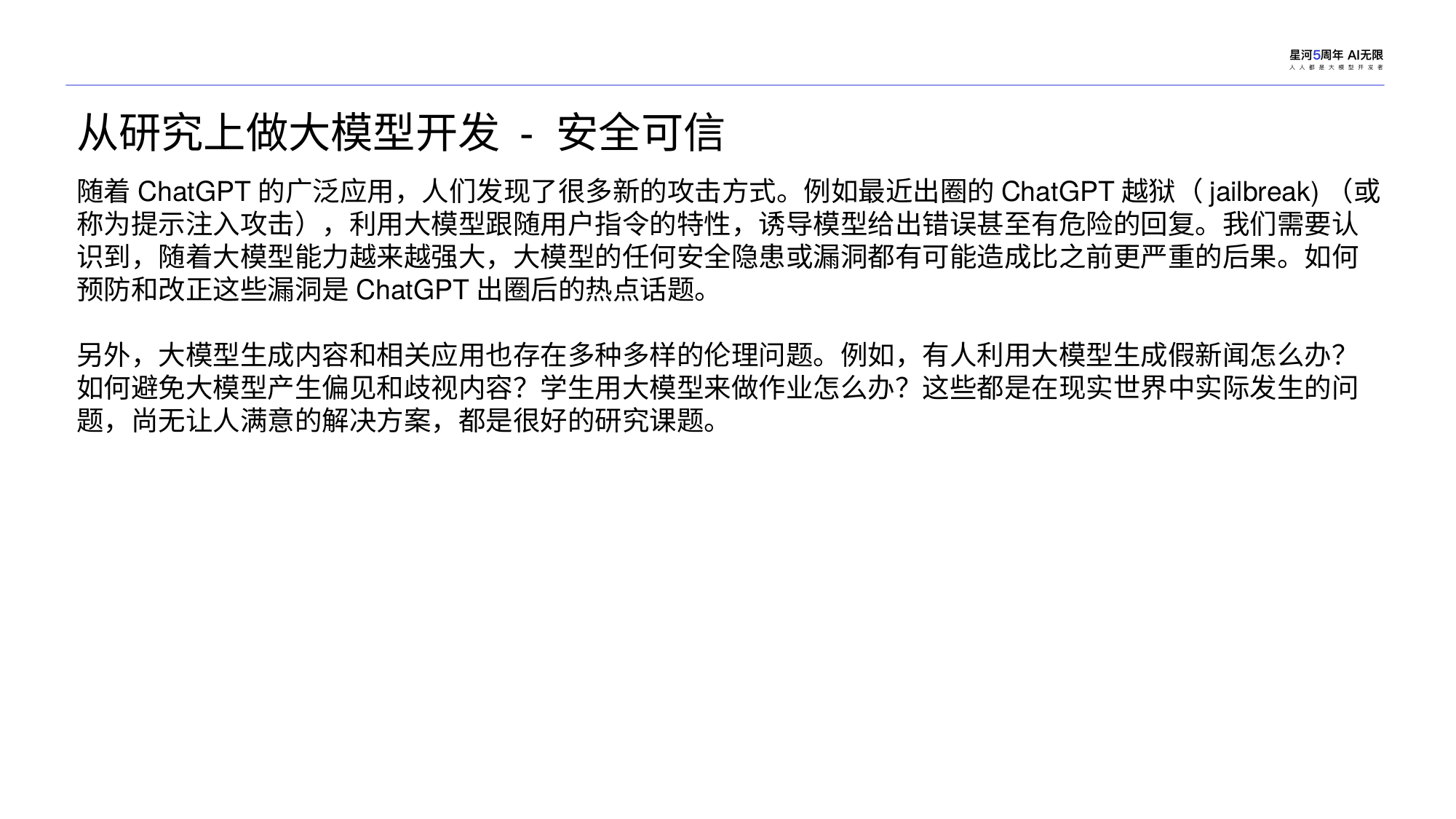

从研究上做大模型开发 - 安全可信
随着ChatGPT的广泛应用，人们发现了很多新的攻击方式。例如最近出圈的ChatGPT越狱（jailbreak)（或称为提示注入攻击），利用大模型跟随用户指令的特性，诱导模型给出错误甚至有危险的回复。我们需要认识到，随着大模型能力越来越强大，大模型的任何安全隐患或漏洞都有可能造成比之前更严重的后果。如何预防和改正这些漏洞是ChatGPT出圈后的热点话题。

另外，大模型生成内容和相关应用也存在多种多样的伦理问题。例如，有人利用大模型生成假新闻怎么办？如何避免大模型产生偏见和歧视内容？学生用大模型来做作业怎么办？这些都是在现实世界中实际发生的问题，尚无让人满意的解决方案，都是很好的研究课题。